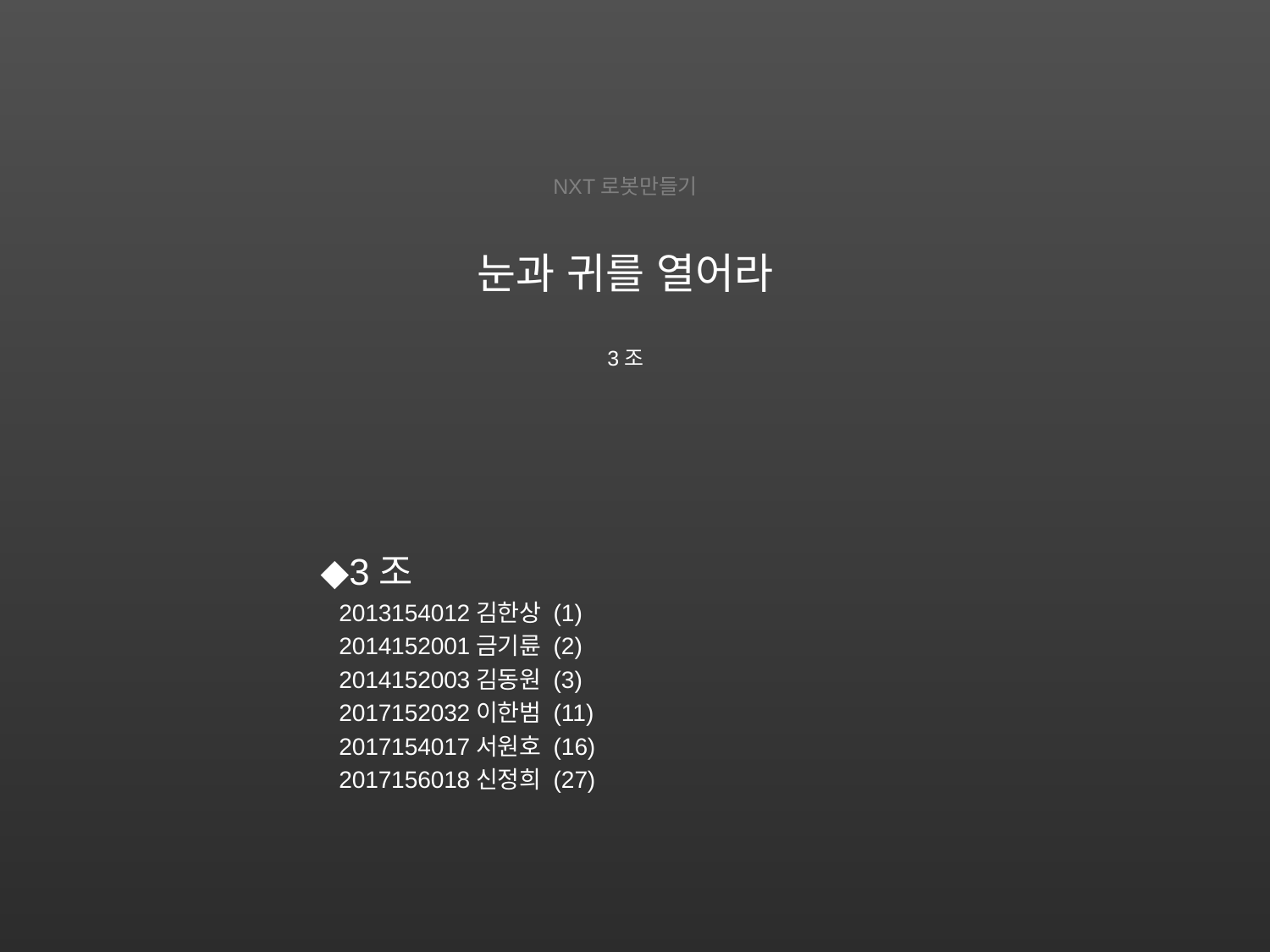

NXT로봇만들기

눈과 귀를 열어라

3조

◆3조
2013154012김한상 (1)
2014152001금기륜 (2)
2014152003김동원 (3)
2017152032이한범 (11)
2017154017서원호 (16)
2017156018신정희 (27)